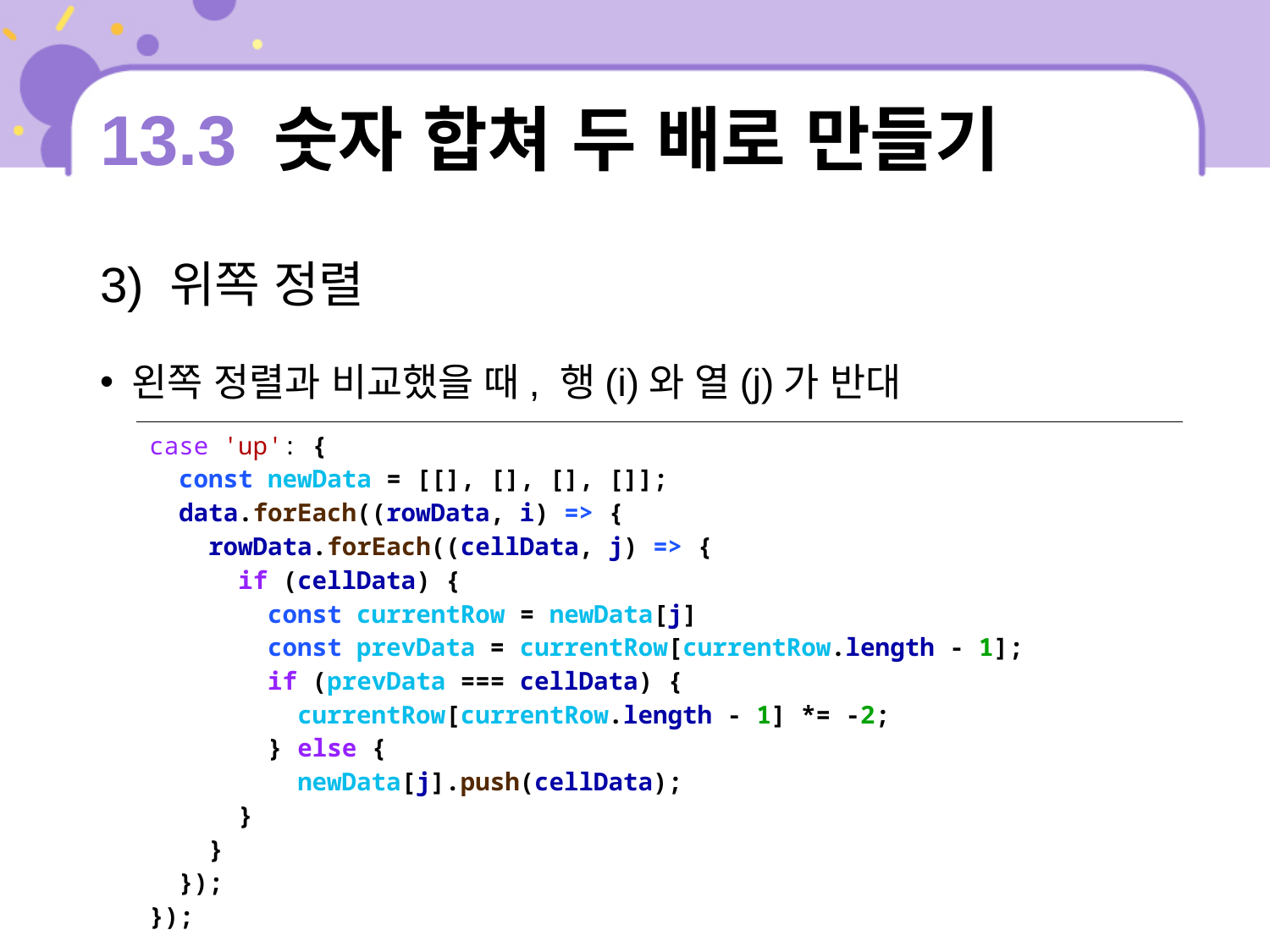

# 13.3 숫자 합쳐 두 배로 만들기
3) 위쪽 정렬
왼쪽 정렬과 비교했을 때, 행(i)와 열(j)가 반대
| case 'up': { const newData = [[], [], [], []]; data.forEach((rowData, i) => { rowData.forEach((cellData, j) => { if (cellData) { const currentRow = newData[j] const prevData = currentRow[currentRow.length - 1]; if (prevData === cellData) { currentRow[currentRow.length - 1] \*= -2; } else { newData[j].push(cellData); } } }); }); |
| --- |